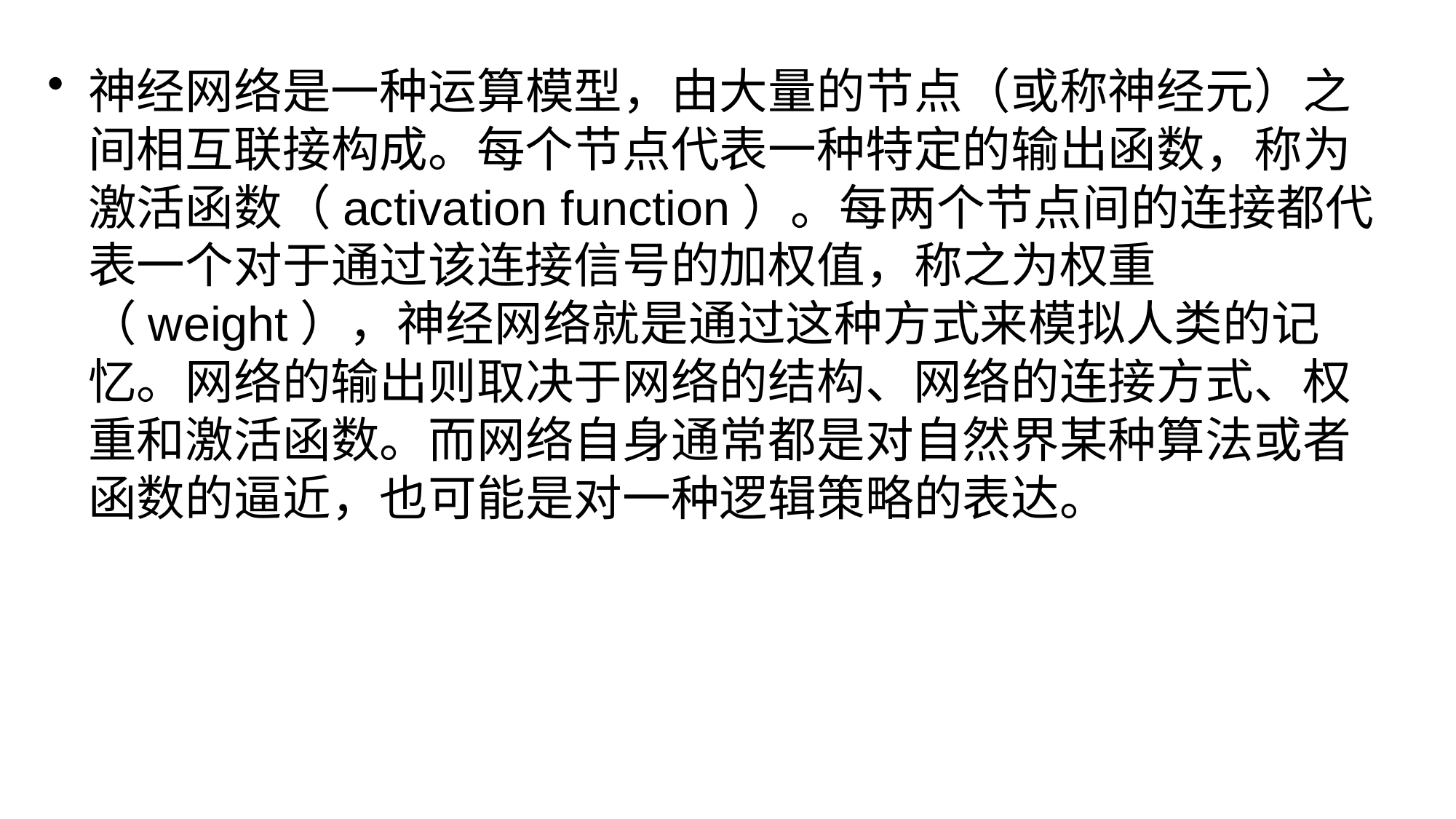

神经网络是一种运算模型，由大量的节点（或称神经元）之间相互联接构成。每个节点代表一种特定的输出函数，称为激活函数（activation function）。每两个节点间的连接都代表一个对于通过该连接信号的加权值，称之为权重（weight），神经网络就是通过这种方式来模拟人类的记忆。网络的输出则取决于网络的结构、网络的连接方式、权重和激活函数。而网络自身通常都是对自然界某种算法或者函数的逼近，也可能是对一种逻辑策略的表达。